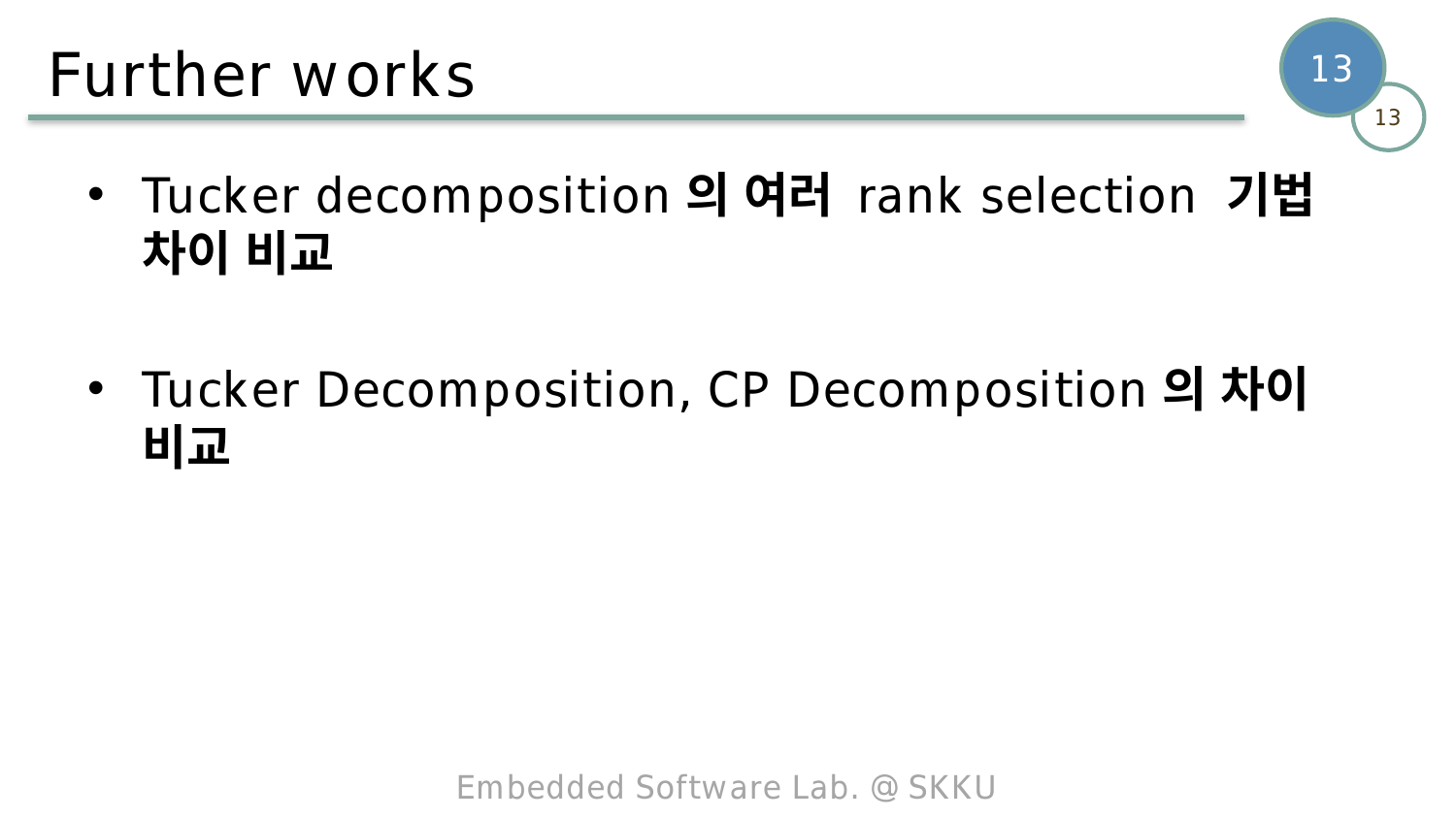

# Further works
Tucker decomposition의 여러 rank selection 기법 차이 비교

Tucker Decomposition, CP Decomposition의 차이 비교